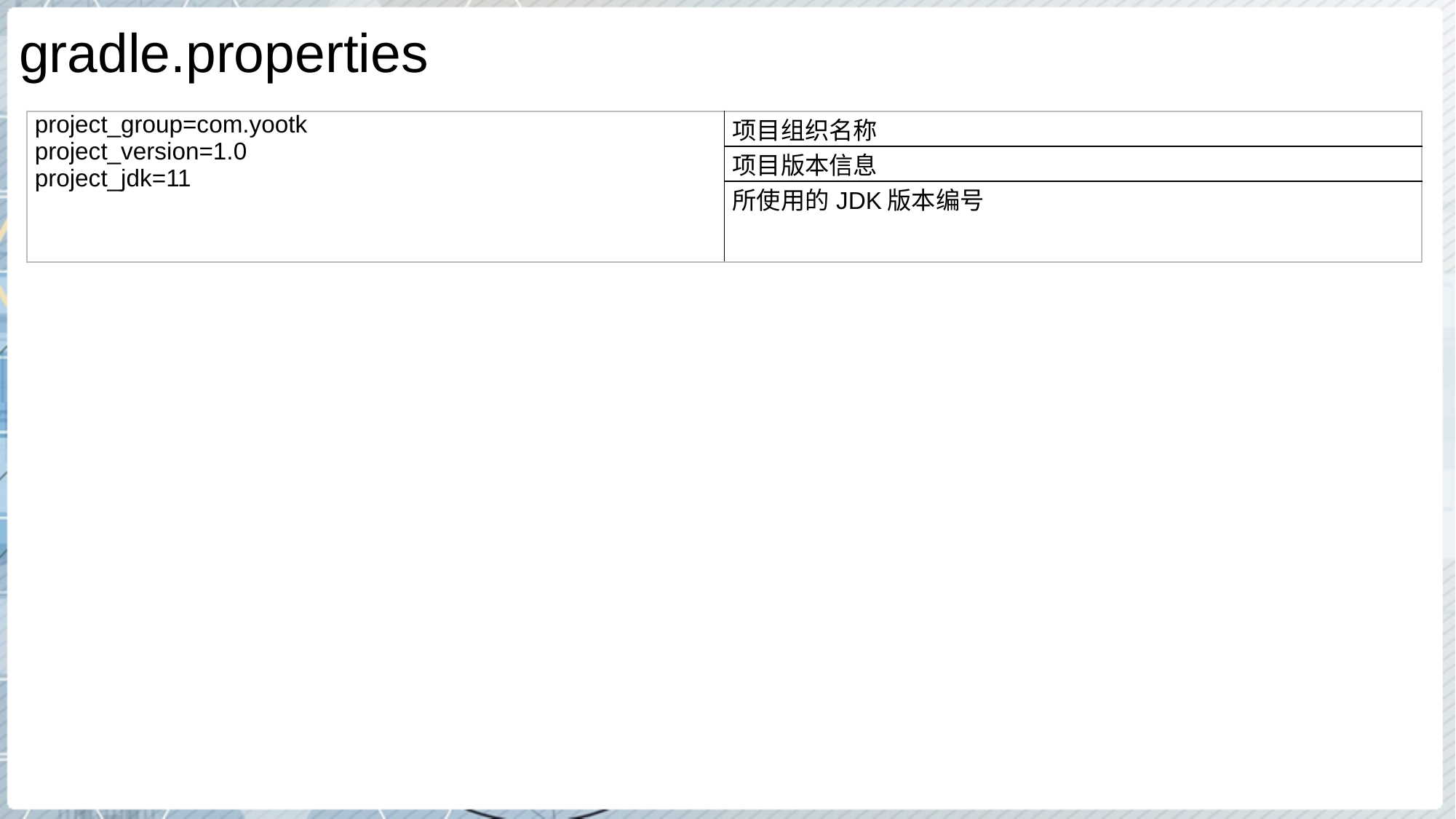

# gradle.properties
| project\_group=com.yootk project\_version=1.0 project\_jdk=11 | 项目组织名称 |
| --- | --- |
|  | 项目版本信息 |
|  | 所使用的JDK版本编号 |